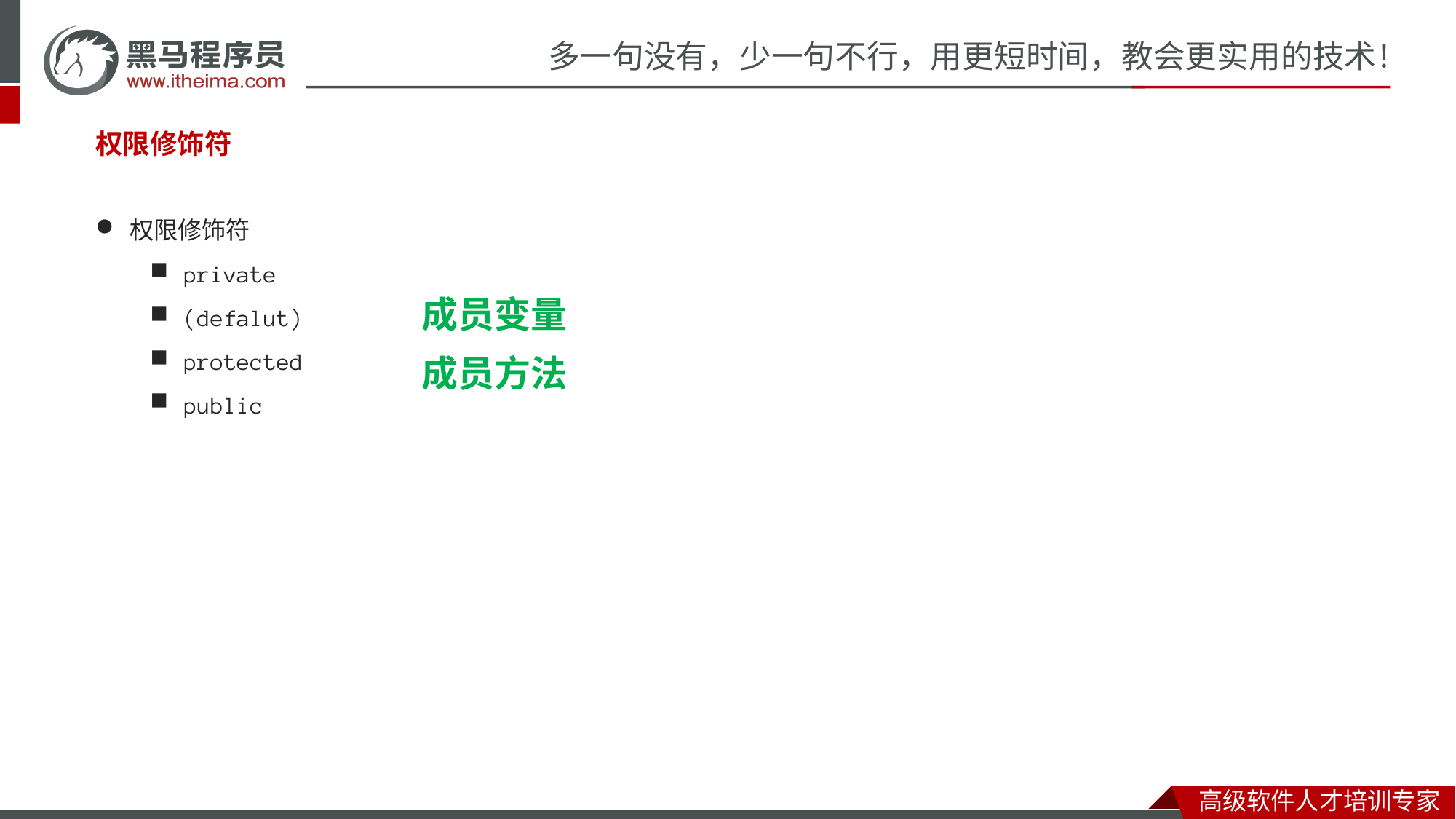

#
权限修饰符

权限修饰符
private
(defalut)
protected
public
成员变量
成员方法